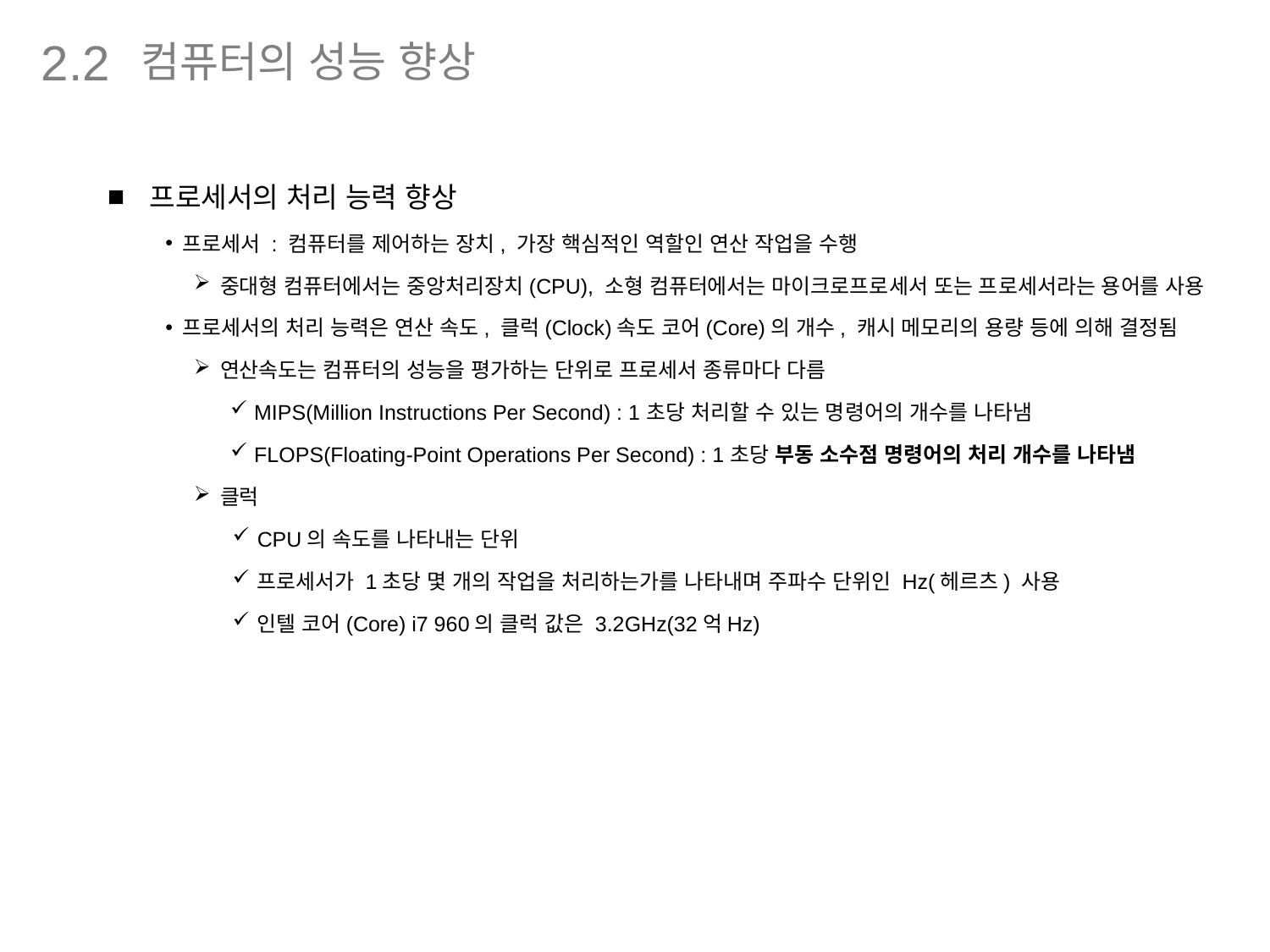

컴퓨터의 성능 향상
2.2

프로세서의 처리 능력 향상
프로세서 : 컴퓨터를 제어하는 장치, 가장 핵심적인 역할인 연산 작업을 수행
중대형 컴퓨터에서는 중앙처리장치(CPU), 소형 컴퓨터에서는 마이크로프로세서 또는 프로세서라는 용어를 사용
프로세서의 처리 능력은 연산 속도, 클럭(Clock)속도 코어(Core)의 개수, 캐시 메모리의 용량 등에 의해 결정됨
연산속도는 컴퓨터의 성능을 평가하는 단위로 프로세서 종류마다 다름
MIPS(Million Instructions Per Second) : 1초당 처리할 수 있는 명령어의 개수를 나타냄
FLOPS(Floating-Point Operations Per Second) : 1초당 부동 소수점 명령어의 처리 개수를 나타냄
클럭
CPU의 속도를 나타내는 단위
프로세서가 1초당 몇 개의 작업을 처리하는가를 나타내며 주파수 단위인 Hz(헤르츠) 사용
인텔 코어(Core) i7 960의 클럭 값은 3.2GHz(32억Hz)